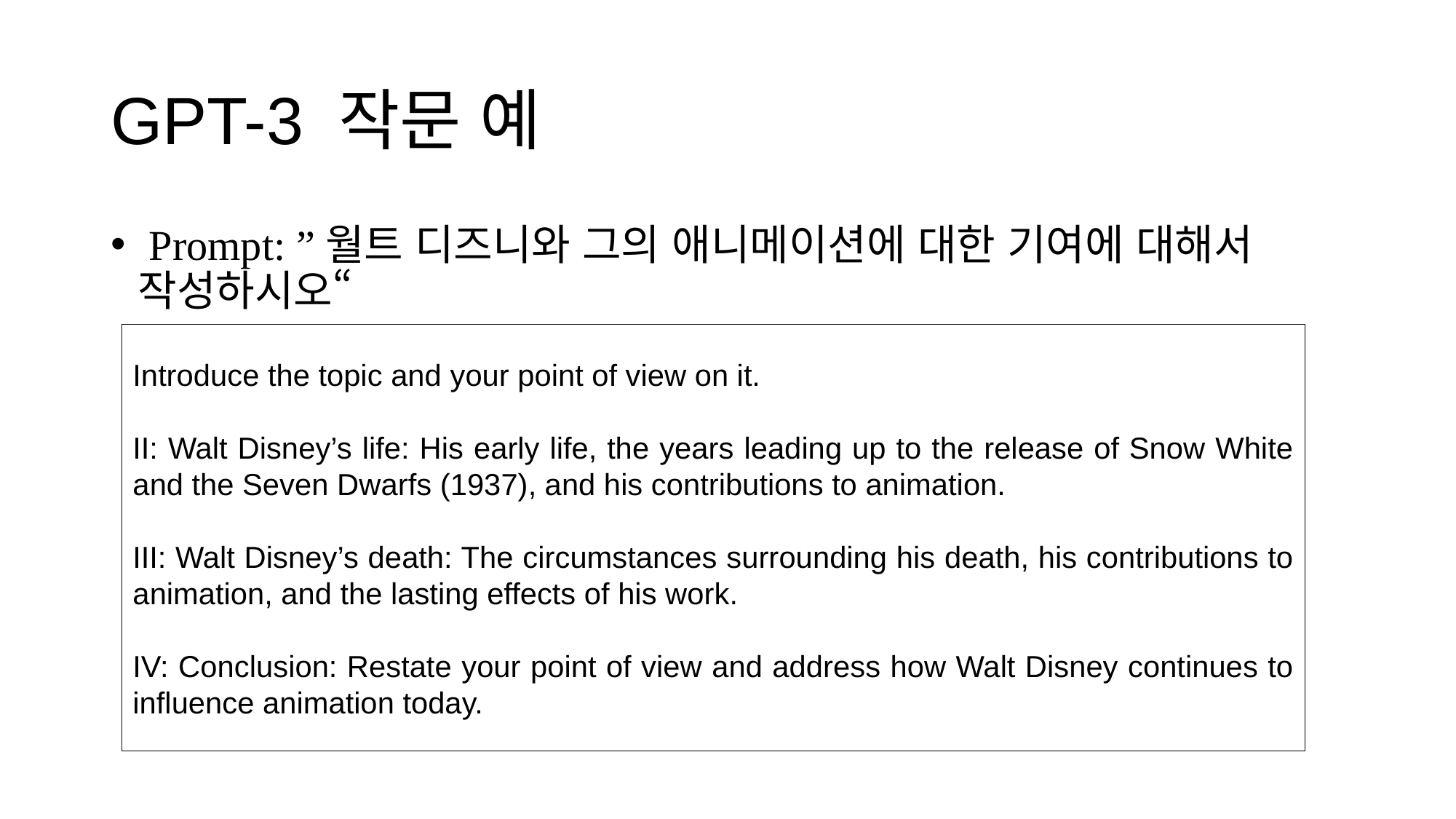

# GPT-3 작문 예
 Prompt: ”월트 디즈니와 그의 애니메이션에 대한 기여에 대해서 작성하시오“

Introduce the topic and your point of view on it.

II: Walt Disney’s life: His early life, the years leading up to the release of Snow White and the Seven Dwarfs (1937), and his contributions to animation.

III: Walt Disney’s death: The circumstances surrounding his death, his contributions to animation, and the lasting effects of his work.

IV: Conclusion: Restate your point of view and address how Walt Disney continues to influence animation today.